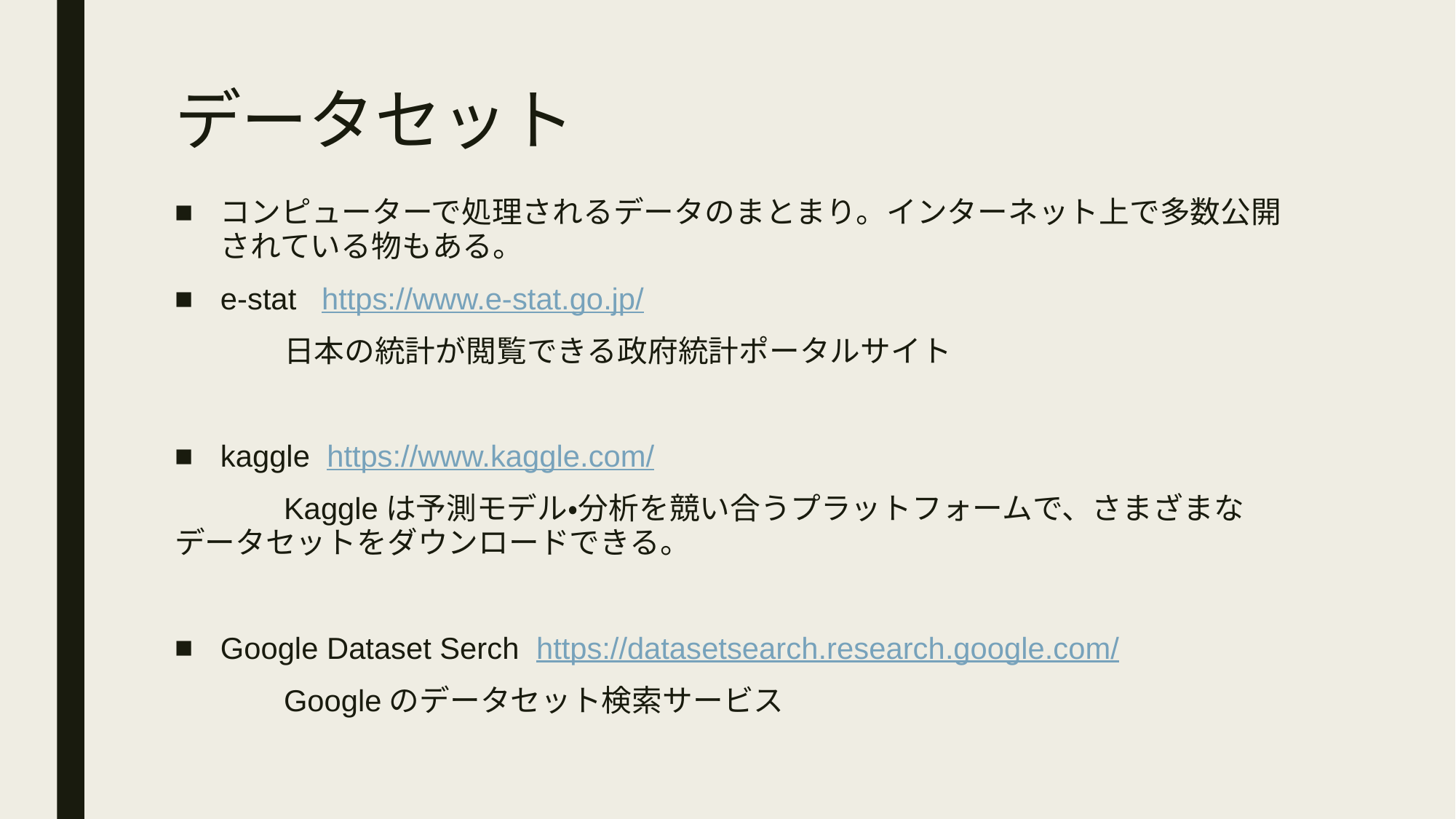

# データセット
コンピューターで処理されるデータのまとまり。インターネット上で多数公開されている物もある。
e-stat   https://www.e-stat.go.jp/
	日本の統計が閲覧できる政府統計ポータルサイト

kaggle  https://www.kaggle.com/
	Kaggleは予測モデル・分析を競い合うプラットフォームで、さまざまな	データセットをダウンロードできる。

Google Dataset Serch  https://datasetsearch.research.google.com/
	Googleのデータセット検索サービス